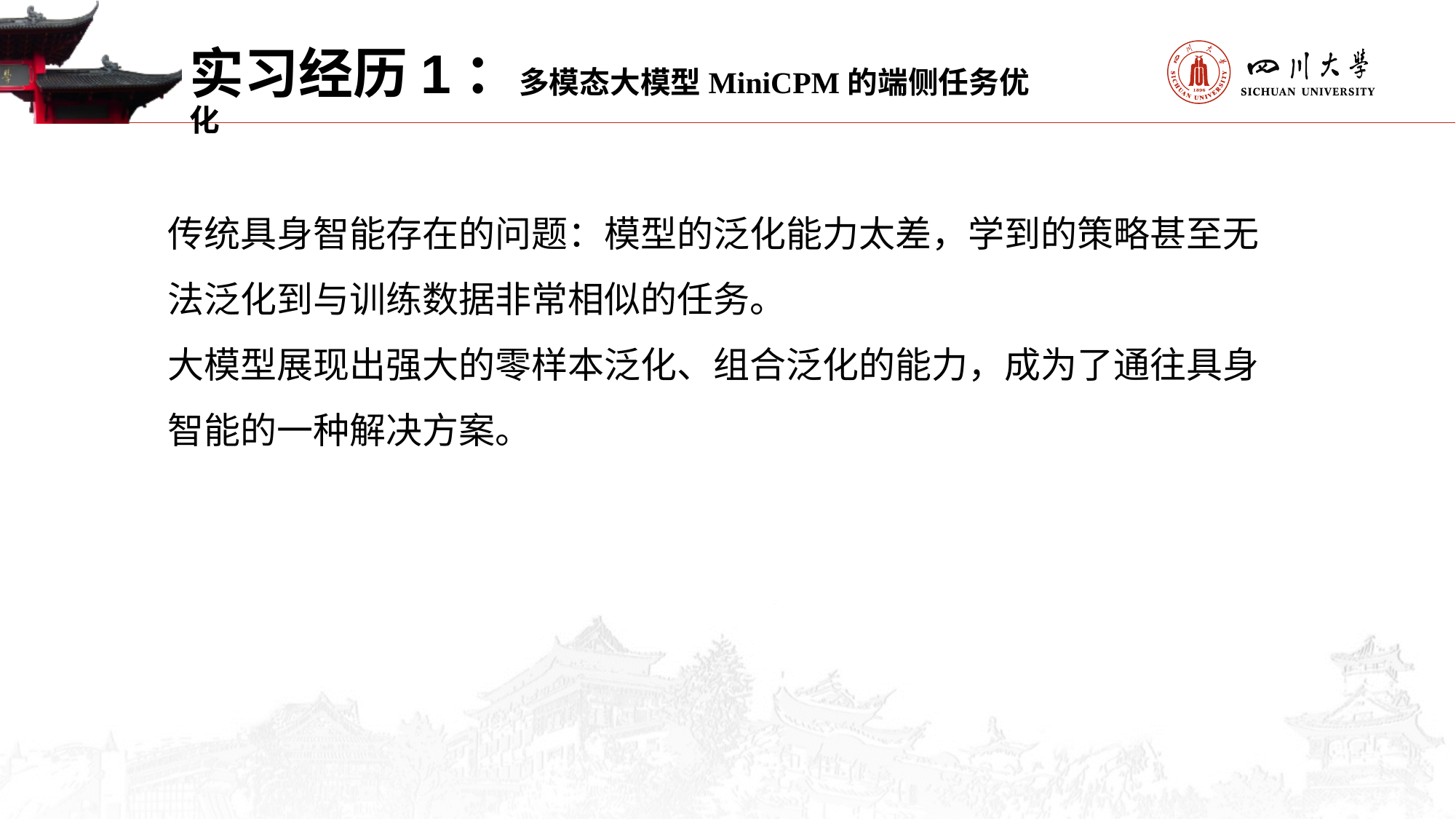

实习经历1：多模态大模型MiniCPM的端侧任务优化

传统具身智能存在的问题：模型的泛化能力太差，学到的策略甚至无法泛化到与训练数据非常相似的任务。
大模型展现出强大的零样本泛化、组合泛化的能力，成为了通往具身智能的一种解决方案。